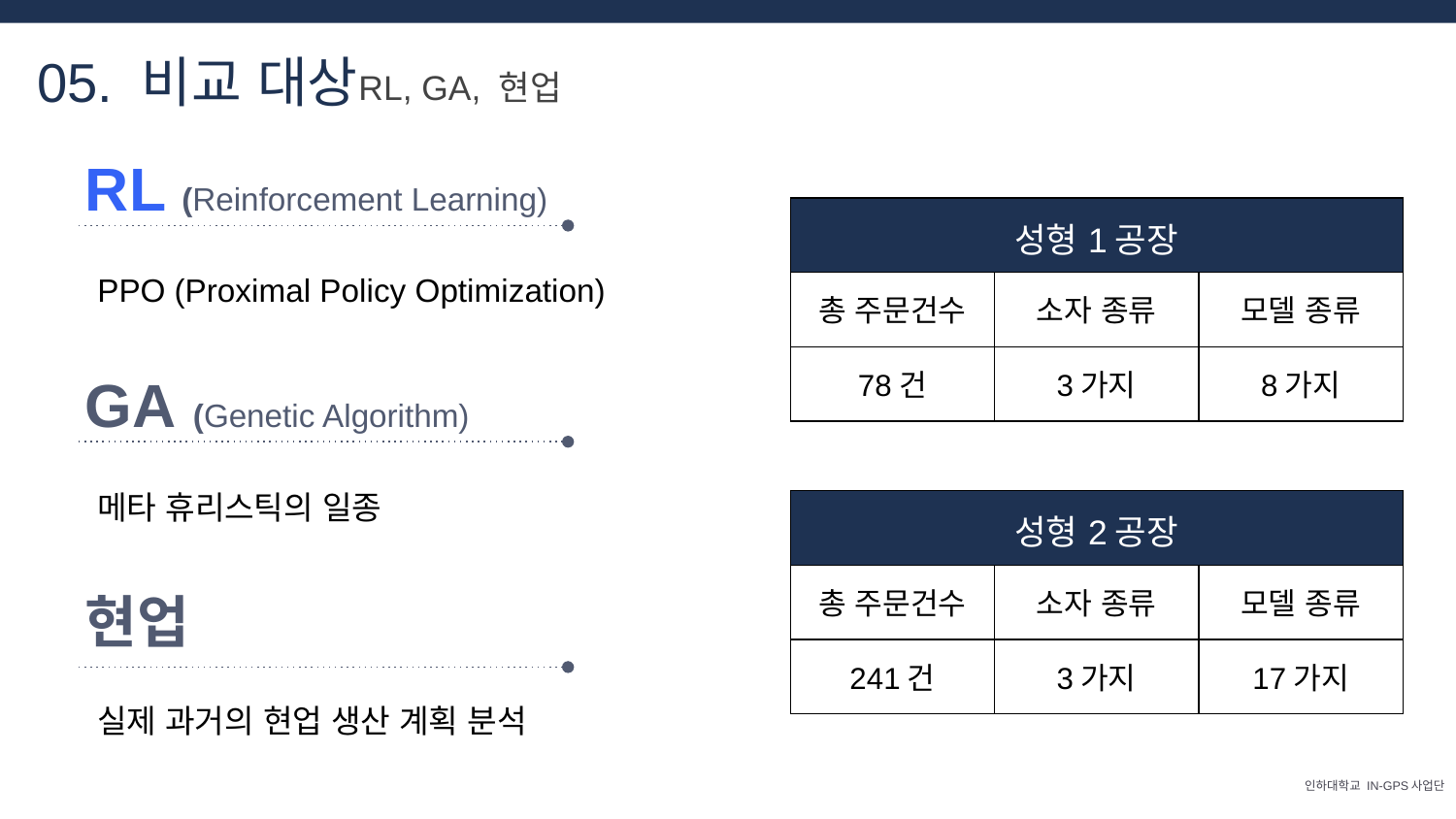

Part 2,
05. 비교 대상
RL, GA, 현업
RL (Reinforcement Learning)
| 성형1공장 |  |  |
| --- | --- | --- |
| 총 주문건수 | 소자 종류 | 모델 종류 |
| 78건 | 3가지 | 8가지 |
PPO (Proximal Policy Optimization)
GA (Genetic Algorithm)
메타 휴리스틱의 일종

| 성형2공장 |  |  |
| --- | --- | --- |
| 총 주문건수 | 소자 종류 | 모델 종류 |
| 241건 | 3가지 | 17가지 |
현업
실제 과거의 현업 생산 계획 분석